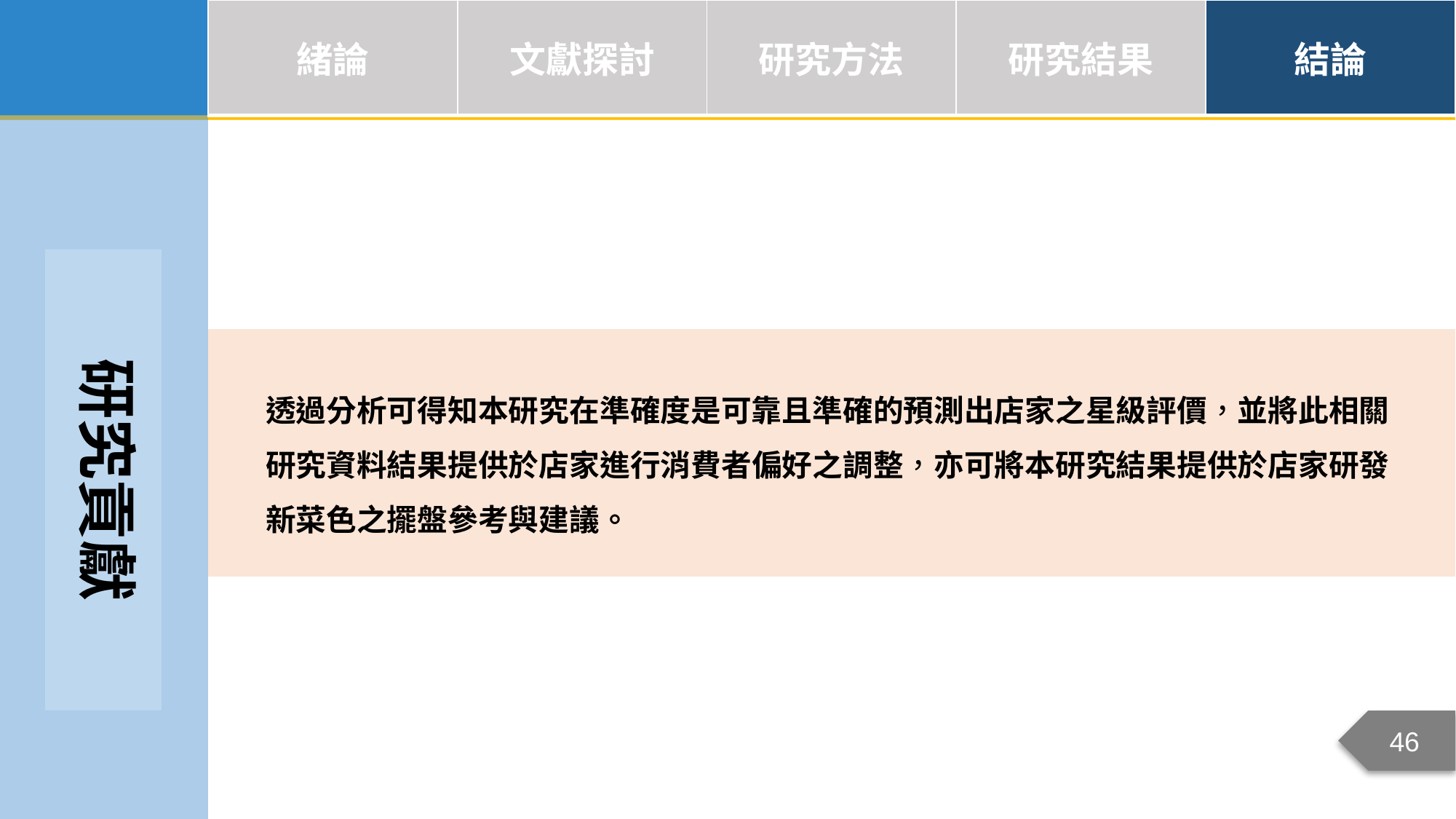

| 緒論 | 文獻探討 | 研究方法 | 研究結果 | 結論 |
| --- | --- | --- | --- | --- |
研究貢獻

透過分析可得知本研究在準確度是可靠且準確的預測出店家之星級評價，並將此相關研究資料結果提供於店家進行消費者偏好之調整，亦可將本研究結果提供於店家研發新菜色之擺盤參考與建議。